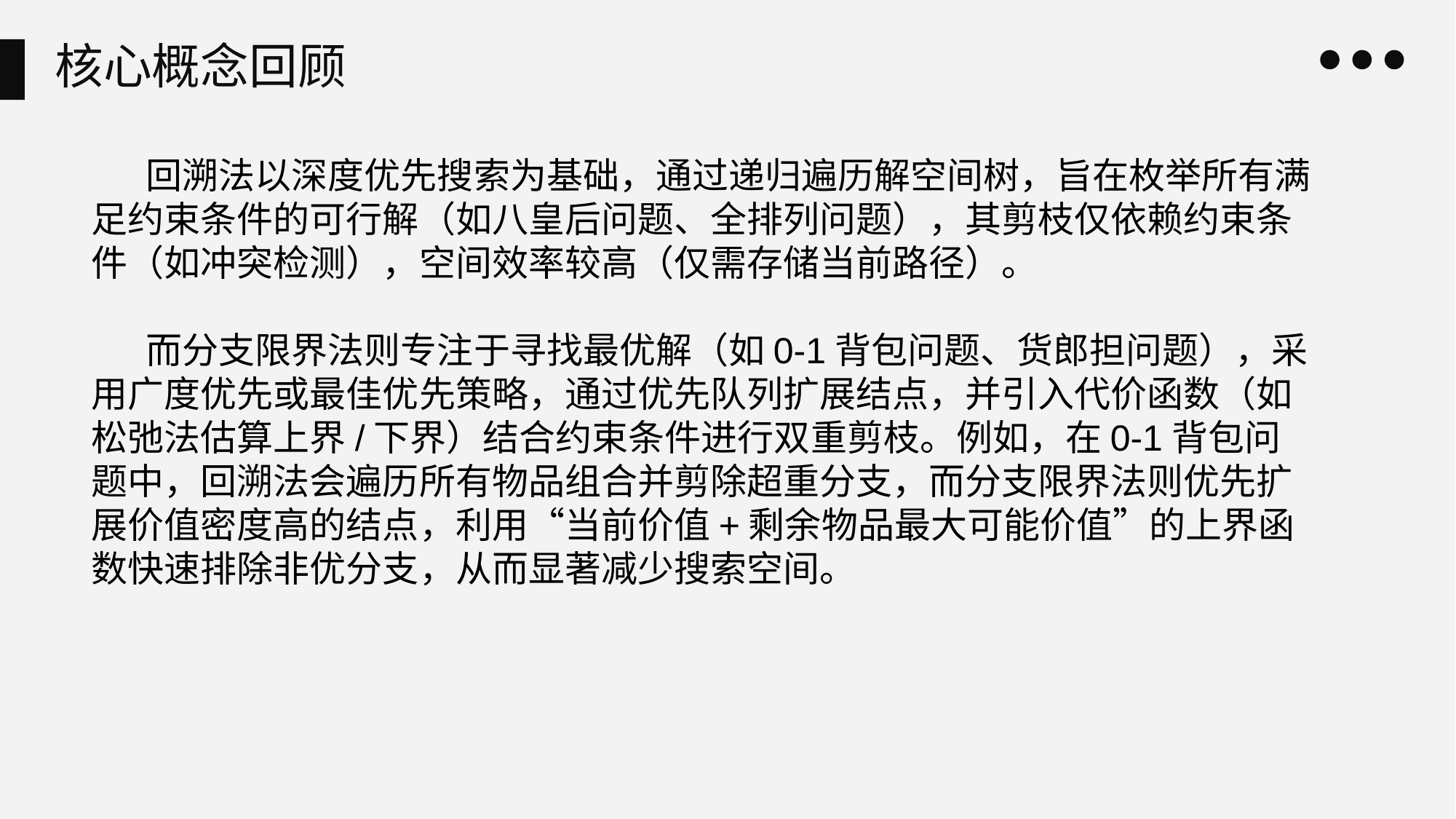

核心概念回顾

回溯法以深度优先搜索为基础，通过递归遍历解空间树，旨在枚举所有满足约束条件的可行解（如八皇后问题、全排列问题），其剪枝仅依赖约束条件（如冲突检测），空间效率较高（仅需存储当前路径）。

而分支限界法则专注于寻找最优解（如0-1背包问题、货郎担问题），采用广度优先或最佳优先策略，通过优先队列扩展结点，并引入代价函数（如松弛法估算上界/下界）结合约束条件进行双重剪枝。例如，在0-1背包问题中，回溯法会遍历所有物品组合并剪除超重分支，而分支限界法则优先扩展价值密度高的结点，利用“当前价值+剩余物品最大可能价值”的上界函数快速排除非优分支，从而显著减少搜索空间。